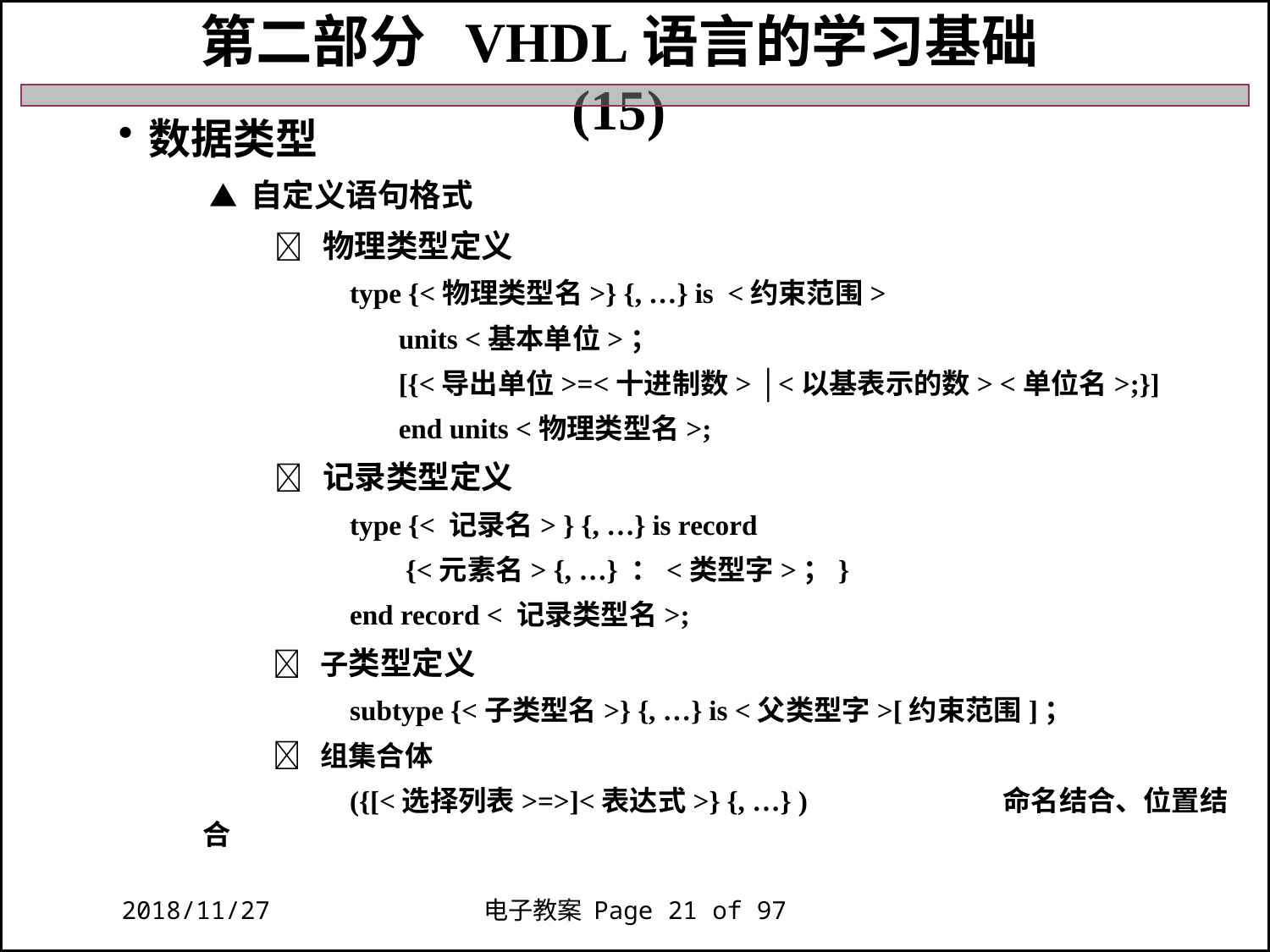

第二部分  VHDL语言的学习基础 (15)

数据类型
 ▲ 自定义语句格式
          •  物理类型定义
                     type {<物理类型名>} {, …} is  <约束范围>
                            units <基本单位>；
                            [{<导出单位>=<十进制数> │<以基表示的数> <单位名>;}]
                            end units <物理类型名>;
          •  记录类型定义
                     type {< 记录名> } {, …} is record
                             {<元素名> {, …} ：<类型字>；}
                     end record < 记录类型名>;
           •  子类型定义
                     subtype {<子类型名>} {, …} is <父类型字>[约束范围]；
           •  组集合体
                     ({[<选择列表>=>]<表达式>} {, …} )                           命名结合、位置结合

2018/11/27
电子教案 Page 21 of 97